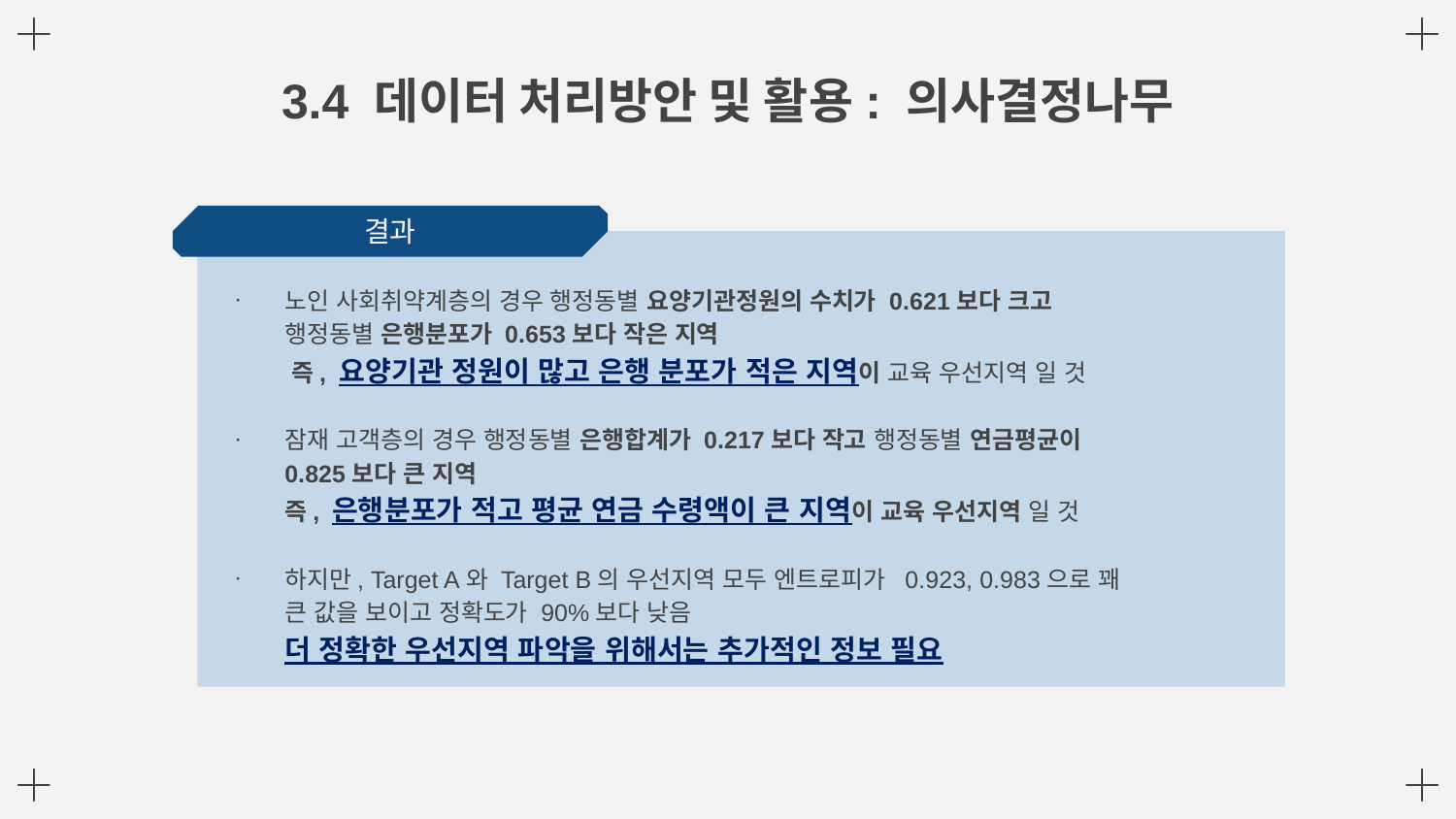

# 3.4 데이터 처리방안 및 활용: 의사결정나무

결과

노인 사회취약계층의 경우 행정동별 요양기관정원의 수치가 0.621보다 크고
행정동별 은행분포가 0.653보다 작은 지역
 즉, 요양기관 정원이 많고 은행 분포가 적은 지역이 교육 우선지역 일 것

잠재 고객층의 경우 행정동별 은행합계가 0.217보다 작고 행정동별 연금평균이
0.825보다 큰 지역
즉, 은행분포가 적고 평균 연금 수령액이 큰 지역이 교육 우선지역 일 것

하지만, Target A와 Target B의 우선지역 모두 엔트로피가  0.923, 0.983으로 꽤
큰 값을 보이고 정확도가 90%보다 낮음
더 정확한 우선지역 파악을 위해서는 추가적인 정보 필요